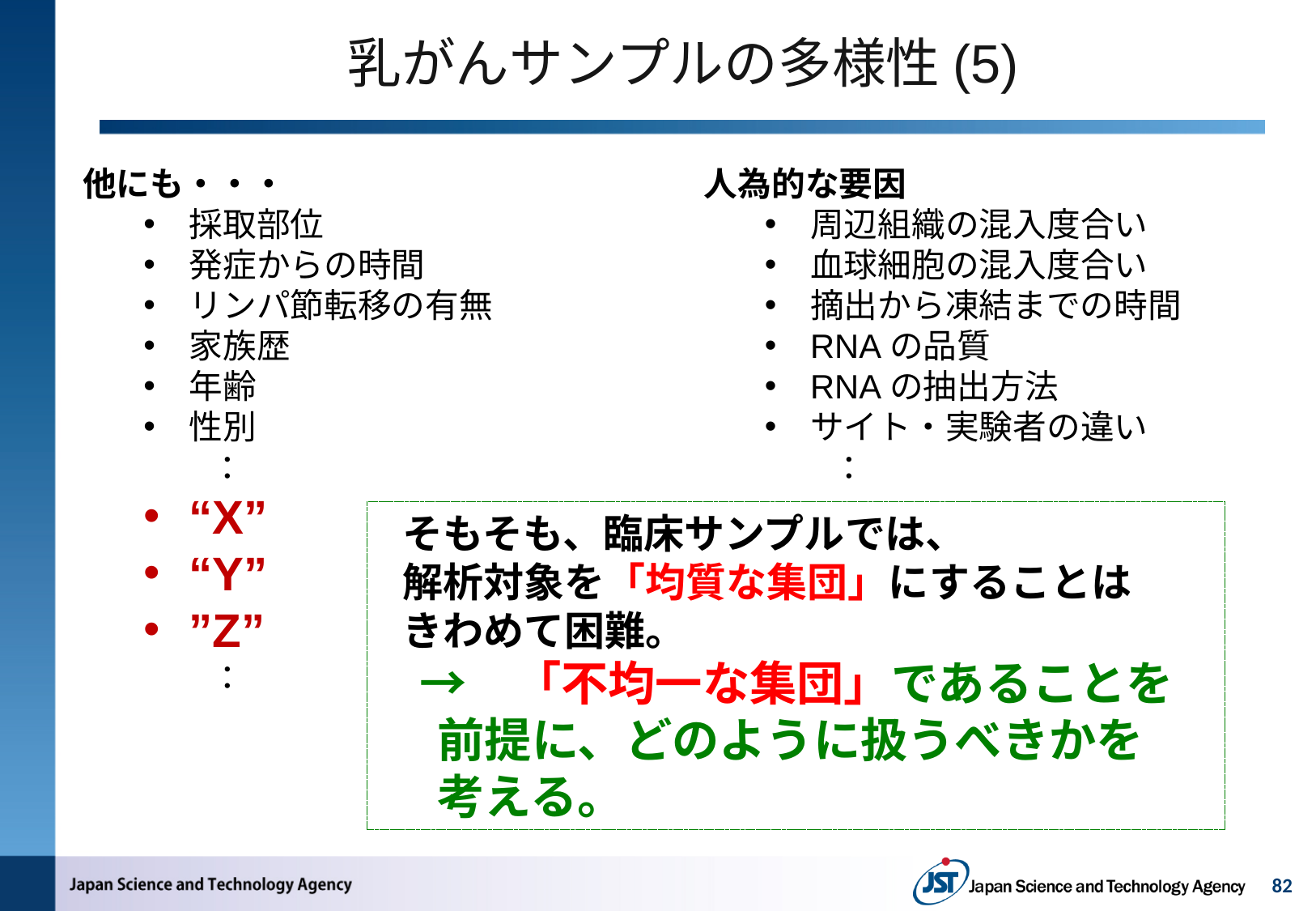

# 乳がんサンプルの多様性(5)
他にも・・・
採取部位
発症からの時間
リンパ節転移の有無
家族歴
年齢
性別
　　：
“X”
“Y”
”Z”
　　：
人為的な要因
周辺組織の混入度合い
血球細胞の混入度合い
摘出から凍結までの時間
RNAの品質
RNAの抽出方法
サイト・実験者の違い
　　：
そもそも、臨床サンプルでは、
解析対象を「均質な集団」にすることは
きわめて困難。
　→　「不均一な集団」であることを前提に、どのように扱うべきかを
	考える。
82